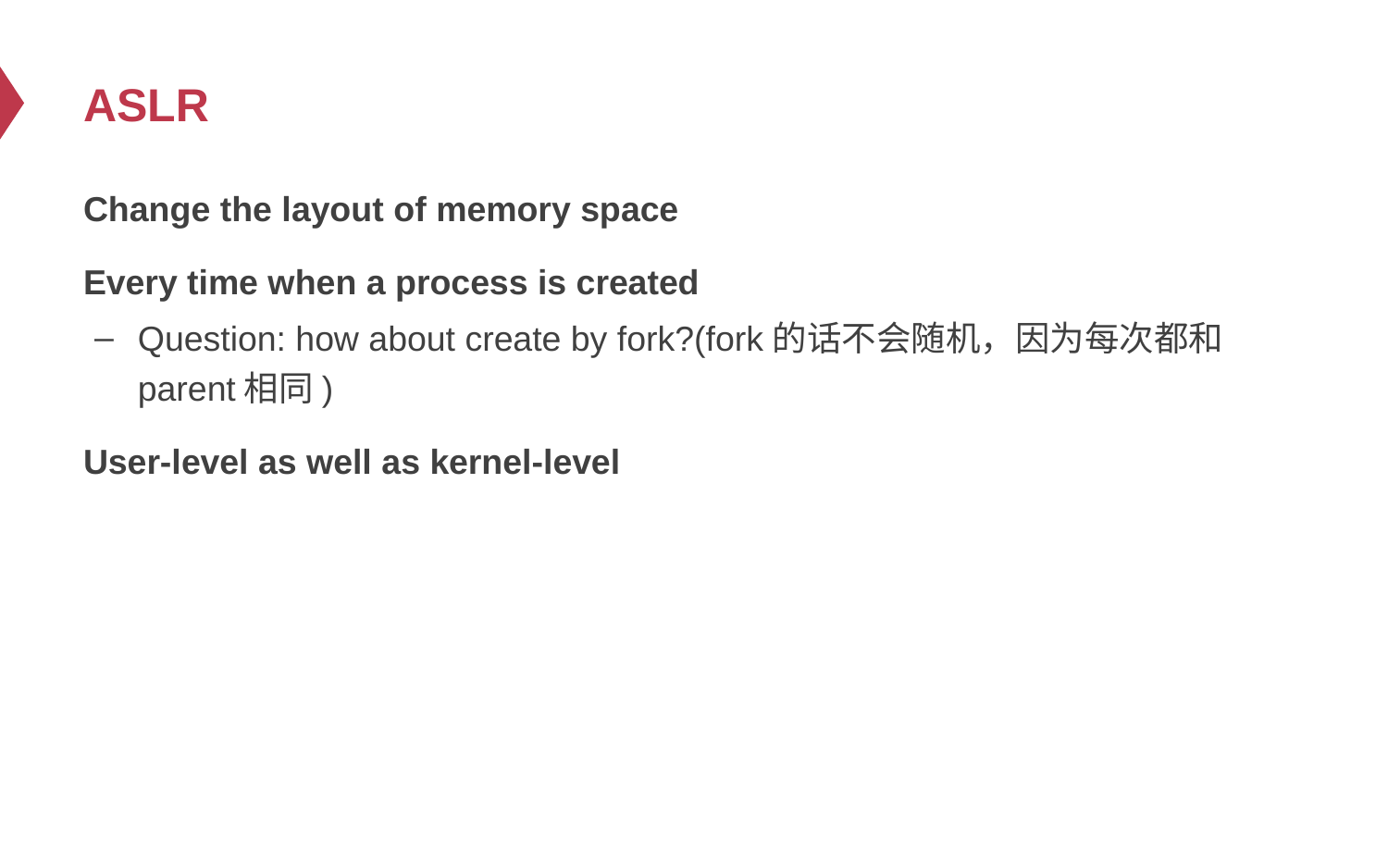

# ASLR
Change the layout of memory space
Every time when a process is created
Question: how about create by fork?(fork的话不会随机，因为每次都和parent相同)
User-level as well as kernel-level